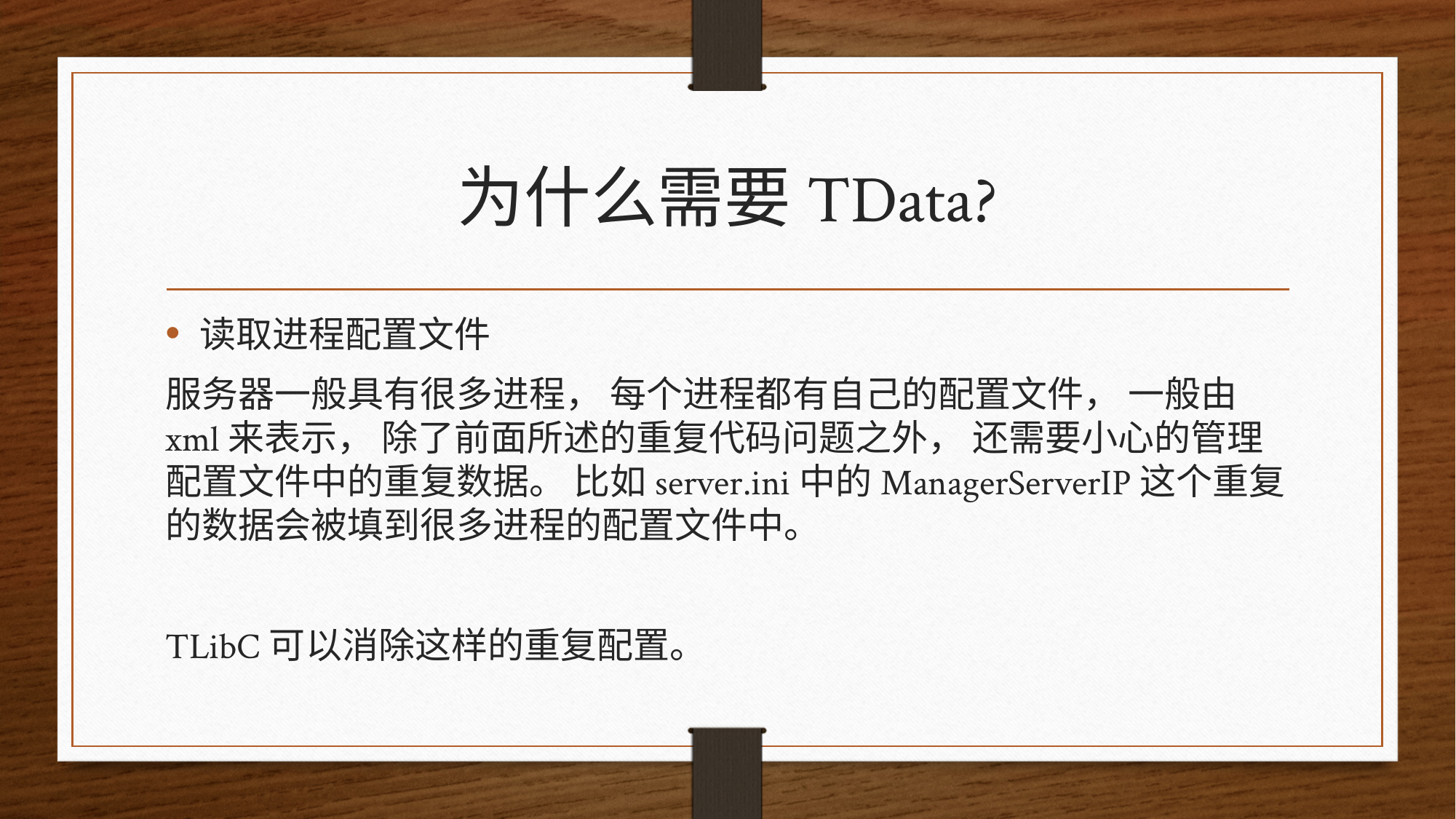

# 为什么需要TData?
读取进程配置文件
服务器一般具有很多进程， 每个进程都有自己的配置文件， 一般由xml来表示， 除了前面所述的重复代码问题之外， 还需要小心的管理配置文件中的重复数据。 比如server.ini中的ManagerServerIP这个重复的数据会被填到很多进程的配置文件中。

TLibC可以消除这样的重复配置。